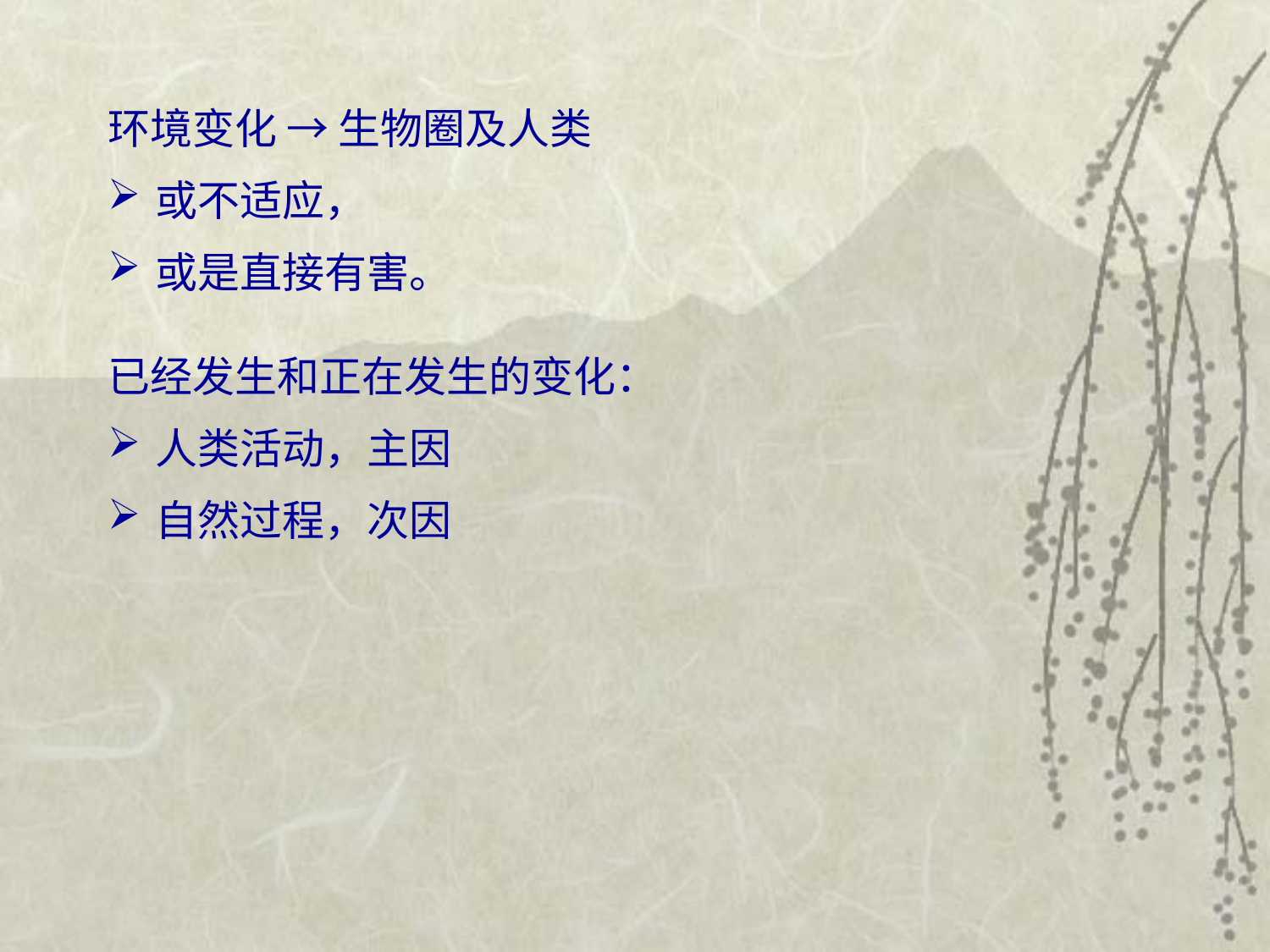

环境变化 → 生物圈及人类
或不适应，
或是直接有害。
已经发生和正在发生的变化：
人类活动，主因
自然过程，次因